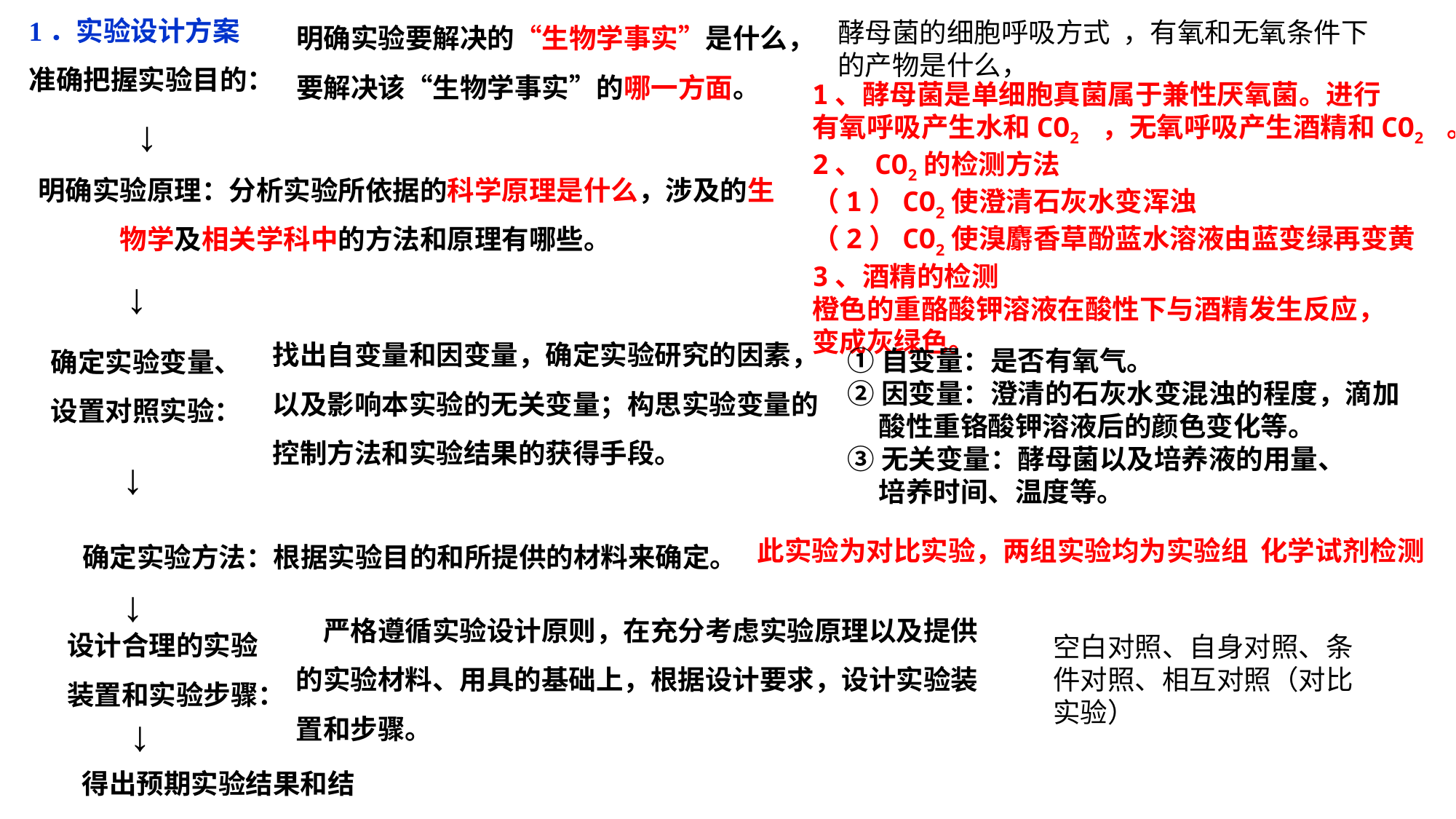

1．实验设计方案
准确把握实验目的：

明确实验要解决的“生物学事实”是什么，
要解决该“生物学事实”的哪一方面。
酵母菌的细胞呼吸方式  ，有氧和无氧条件下的产物是什么，
1、酵母菌是单细胞真菌属于兼性厌氧菌。进行
有氧呼吸产生水和CO2 ，无氧呼吸产生酒精和CO2 。
2、 CO2的检测方法
（1）CO2使澄清石灰水变浑浊
（2）CO2使溴麝香草酚蓝水溶液由蓝变绿再变黄
3、酒精的检测
橙色的重酪酸钾溶液在酸性下与酒精发生反应，
变成灰绿色。
↓
明确实验原理：分析实验所依据的科学原理是什么，涉及的生
	物学及相关学科中的方法和原理有哪些。
↓
找出自变量和因变量，确定实验研究的因素，
以及影响本实验的无关变量；构思实验变量的
控制方法和实验结果的获得手段。
确定实验变量、
设置对照实验：
①自变量：是否有氧气。
②因变量：澄清的石灰水变混浊的程度，滴加
    酸性重铬酸钾溶液后的颜色变化等。
③无关变量：酵母菌以及培养液的用量、
    培养时间、温度等。
↓
确定实验方法：根据实验目的和所提供的材料来确定。
此实验为对比实验，两组实验均为实验组  化学试剂检测
↓
严格遵循实验设计原则，在充分考虑实验原理以及提供的实验材料、用具的基础上，根据设计要求，设计实验装置和步骤。
设计合理的实验
装置和实验步骤：
空白对照、自身对照、条件对照、相互对照（对比实验）
↓
得出预期实验结果和结论